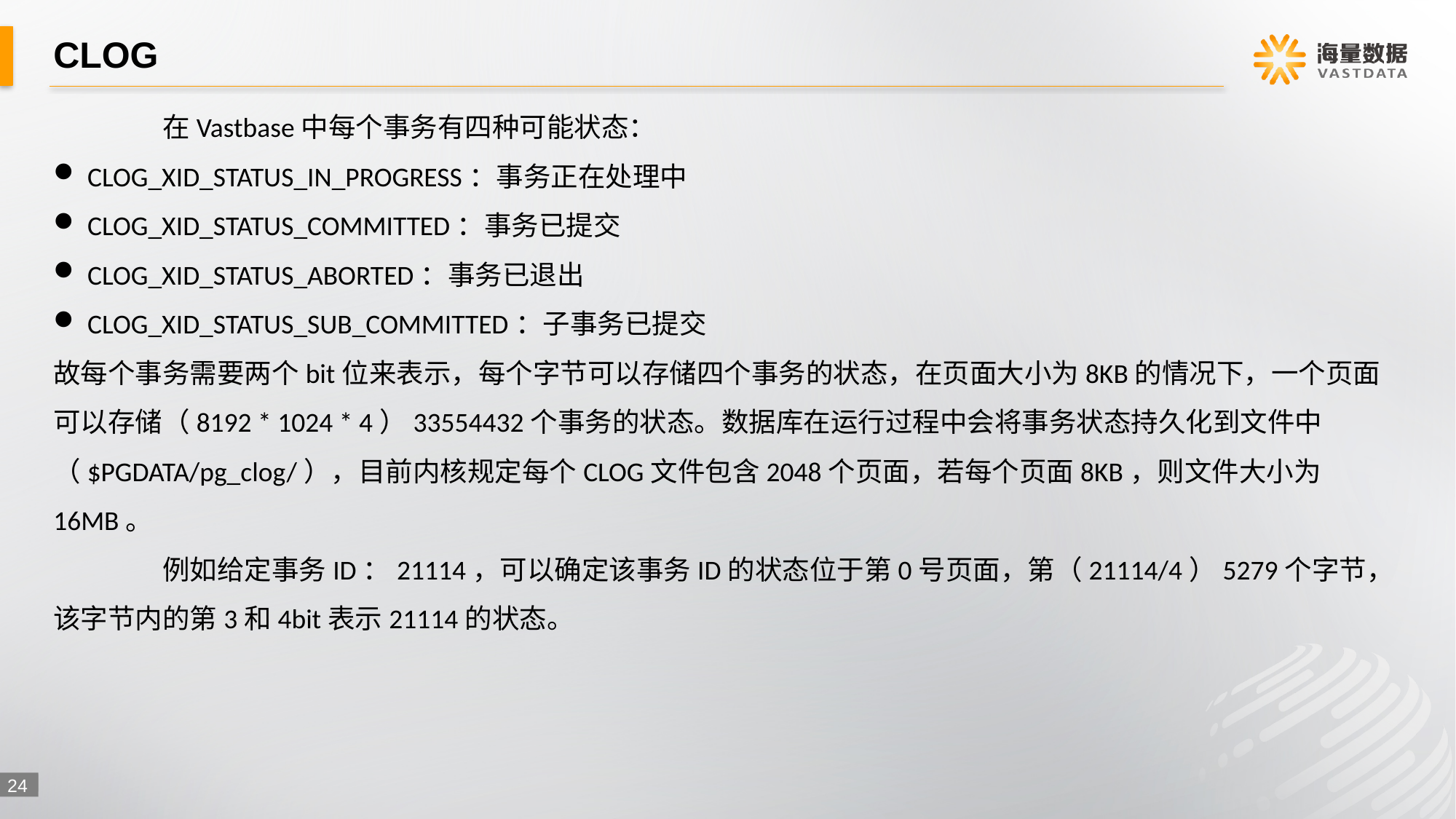

# CLOG
	在Vastbase中每个事务有四种可能状态：
CLOG_XID_STATUS_IN_PROGRESS：事务正在处理中
CLOG_XID_STATUS_COMMITTED：事务已提交
CLOG_XID_STATUS_ABORTED：事务已退出
CLOG_XID_STATUS_SUB_COMMITTED：子事务已提交
故每个事务需要两个bit位来表示，每个字节可以存储四个事务的状态，在页面大小为8KB的情况下，一个页面可以存储（8192 * 1024 * 4）33554432个事务的状态。数据库在运行过程中会将事务状态持久化到文件中（$PGDATA/pg_clog/），目前内核规定每个CLOG文件包含2048个页面，若每个页面8KB，则文件大小为16MB。
	例如给定事务ID：21114，可以确定该事务ID的状态位于第0号页面，第（21114/4）5279个字节，该字节内的第3和4bit表示21114的状态。